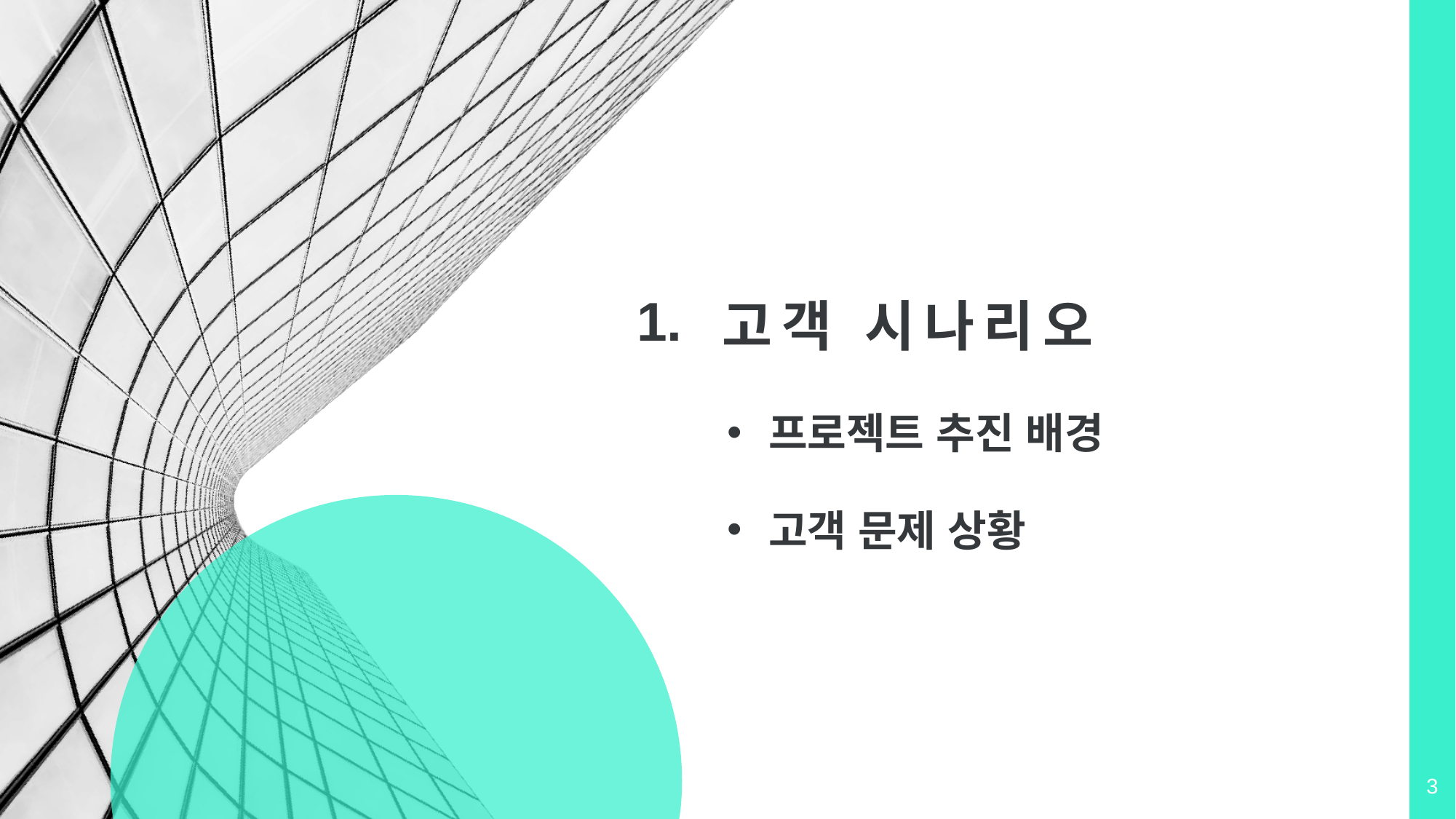

# 고객 시나리오
1.
h
프로젝트 추진 배경
고객 문제 상황
3